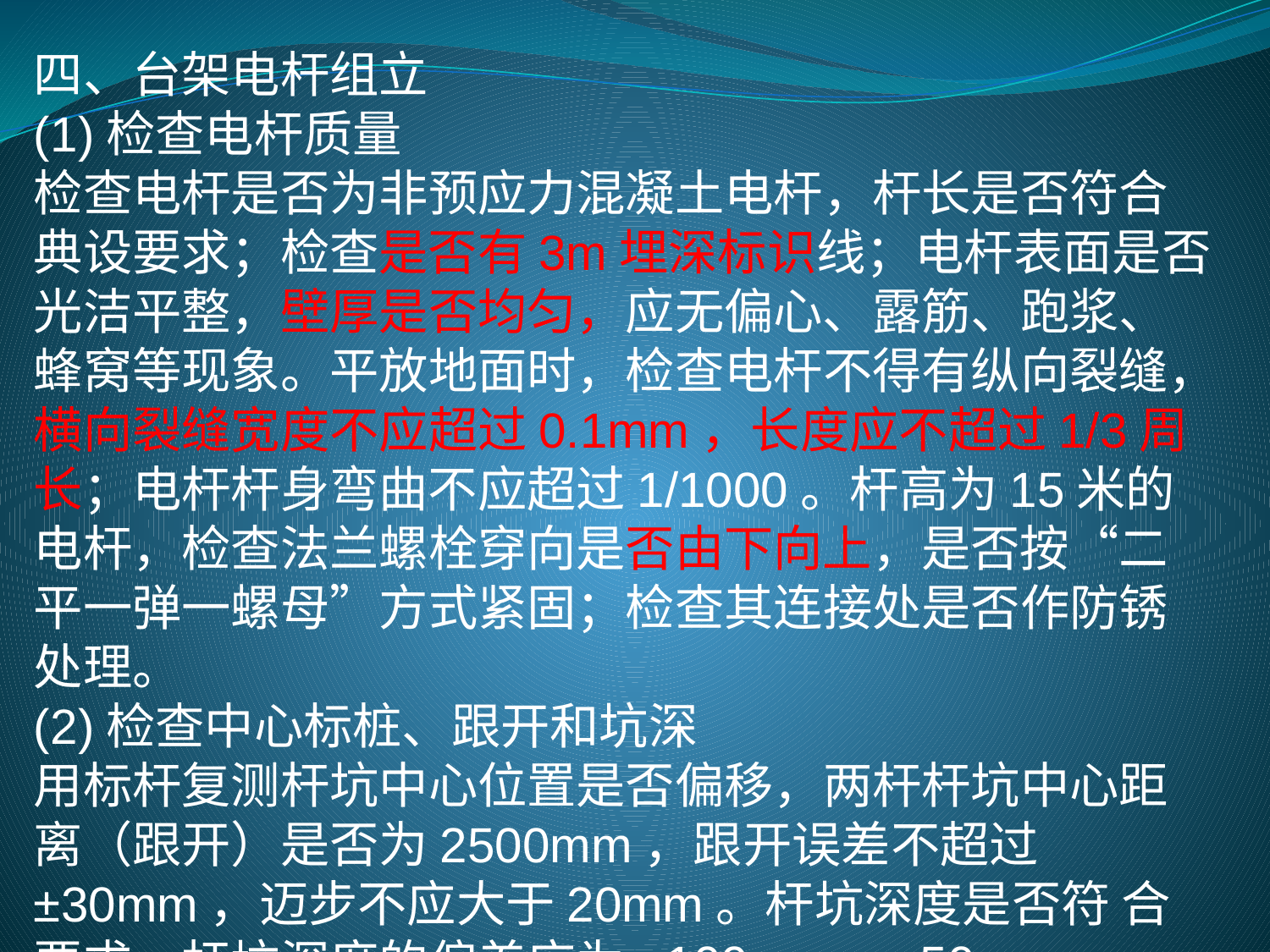

四、台架电杆组立
(1)检查电杆质量
检查电杆是否为非预应力混凝土电杆，杆长是否符合典设要求；检查是否有3m埋深标识线；电杆表面是否光洁平整，壁厚是否均匀，应无偏心、露筋、跑浆、蜂窝等现象。平放地面时，检查电杆不得有纵向裂缝，横向裂缝宽度不应超过0.1mm，长度应不超过1/3周长；电杆杆身弯曲不应超过1/1000。杆高为15米的电杆，检查法兰螺栓穿向是否由下向上，是否按“二平一弹一螺母”方式紧固；检查其连接处是否作防锈处理。
(2)检查中心标桩、跟开和坑深
用标杆复测杆坑中心位置是否偏移，两杆杆坑中心距离（跟开）是否为2500mm，跟开误差不超过±30mm，迈步不应大于20mm。杆坑深度是否符 合要求，杆坑深度的偏差应为+100mm、-50mm。